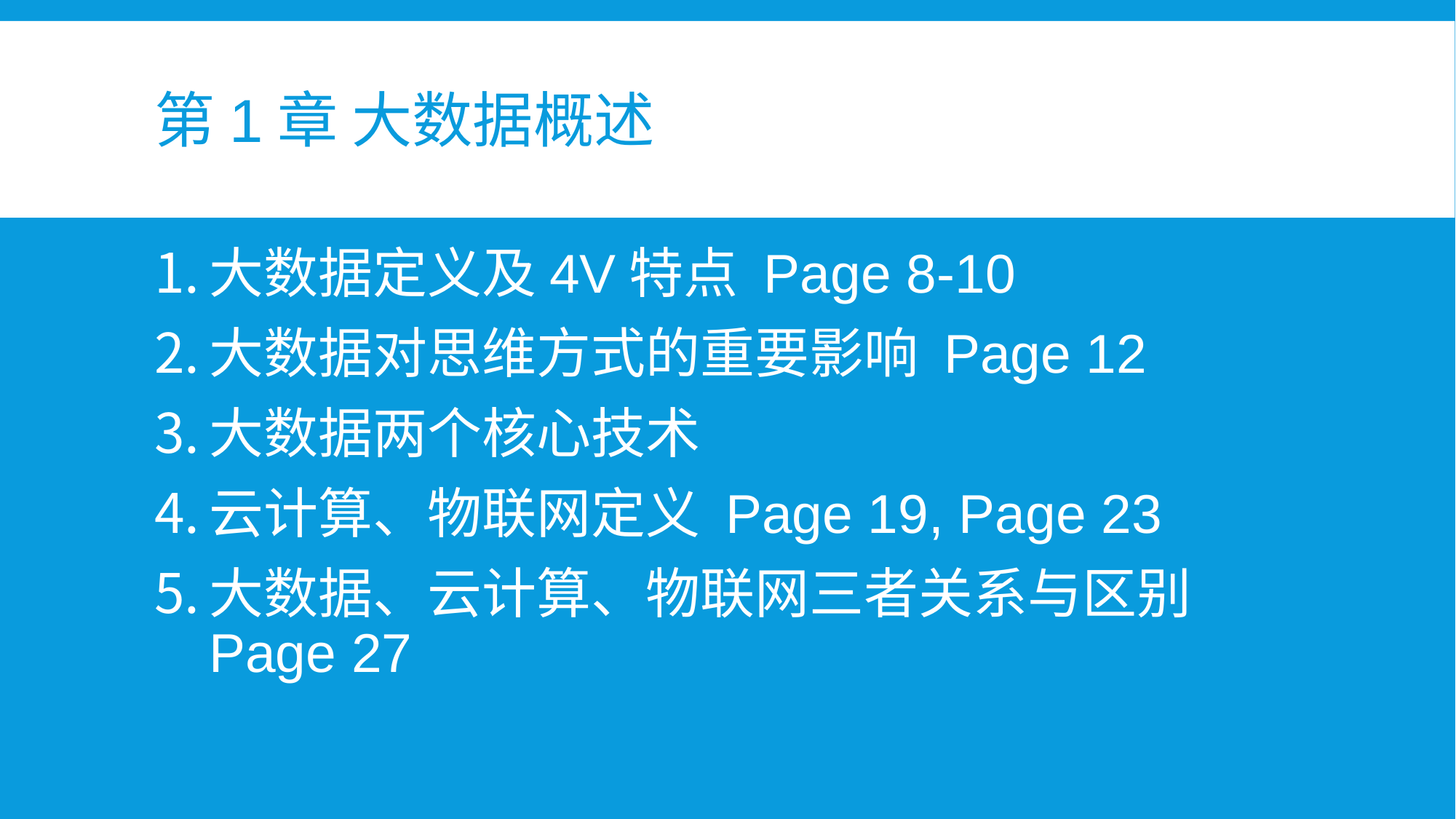

# 第1章 大数据概述
大数据定义及4V特点 Page 8-10
大数据对思维方式的重要影响 Page 12
大数据两个核心技术
云计算、物联网定义 Page 19, Page 23
大数据、云计算、物联网三者关系与区别 Page 27